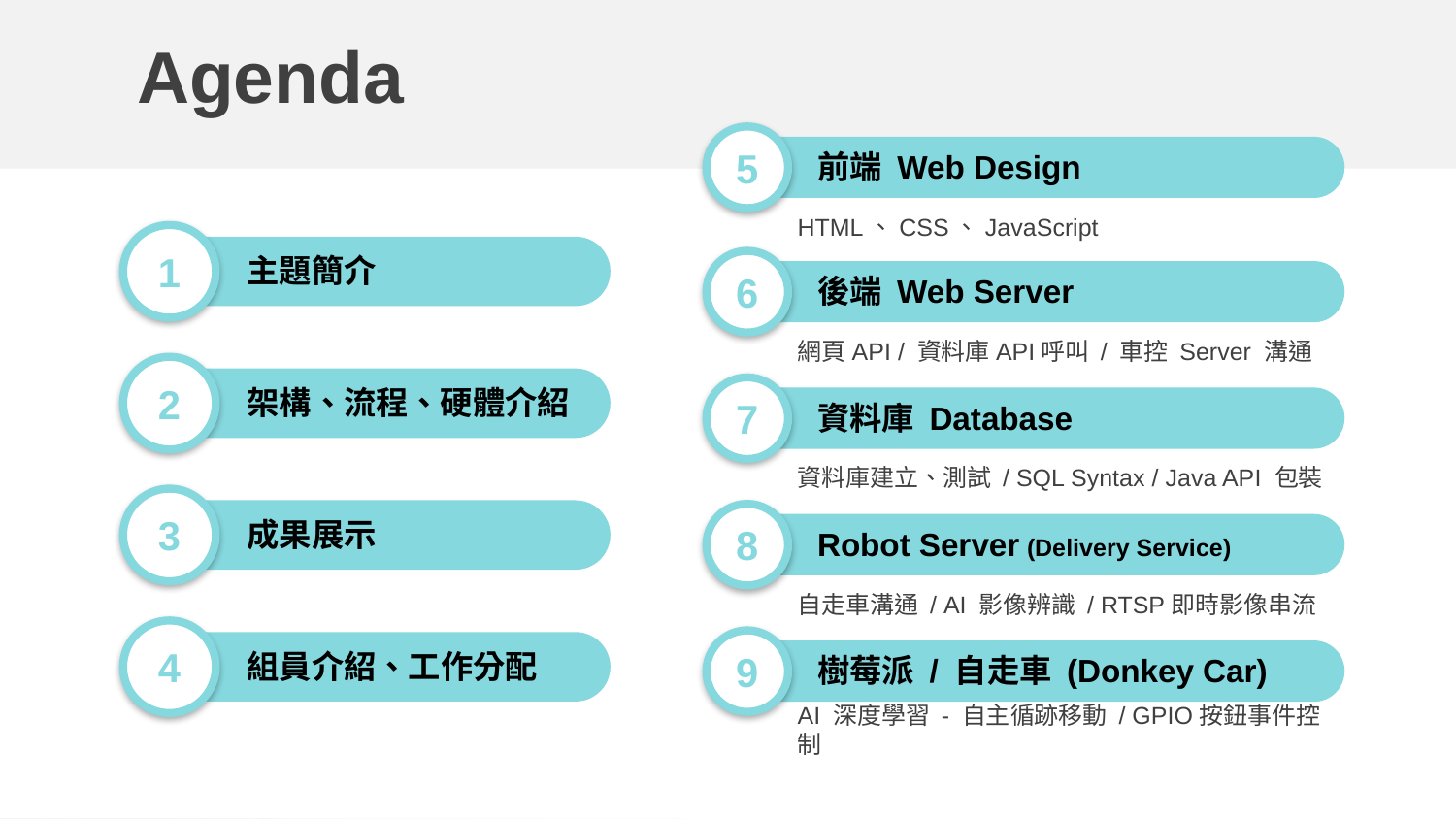

Agenda

前端 Web Design
5

HTML、CSS、JavaScript

主題簡介

1

後端 Web Server
6

網頁API / 資料庫API呼叫 / 車控 Server 溝通

架構、流程、硬體介紹

2
資料庫 Database
7

資料庫建立、測試 / SQL Syntax / Java API 包裝

成果展示
3
Robot Server (Delivery Service)
8
自走車溝通 / AI 影像辨識 / RTSP即時影像串流

組員介紹、工作分配
4
樹莓派 / 自走車 (Donkey Car)
9
AI 深度學習 - 自主循跡移動 / GPIO按鈕事件控制